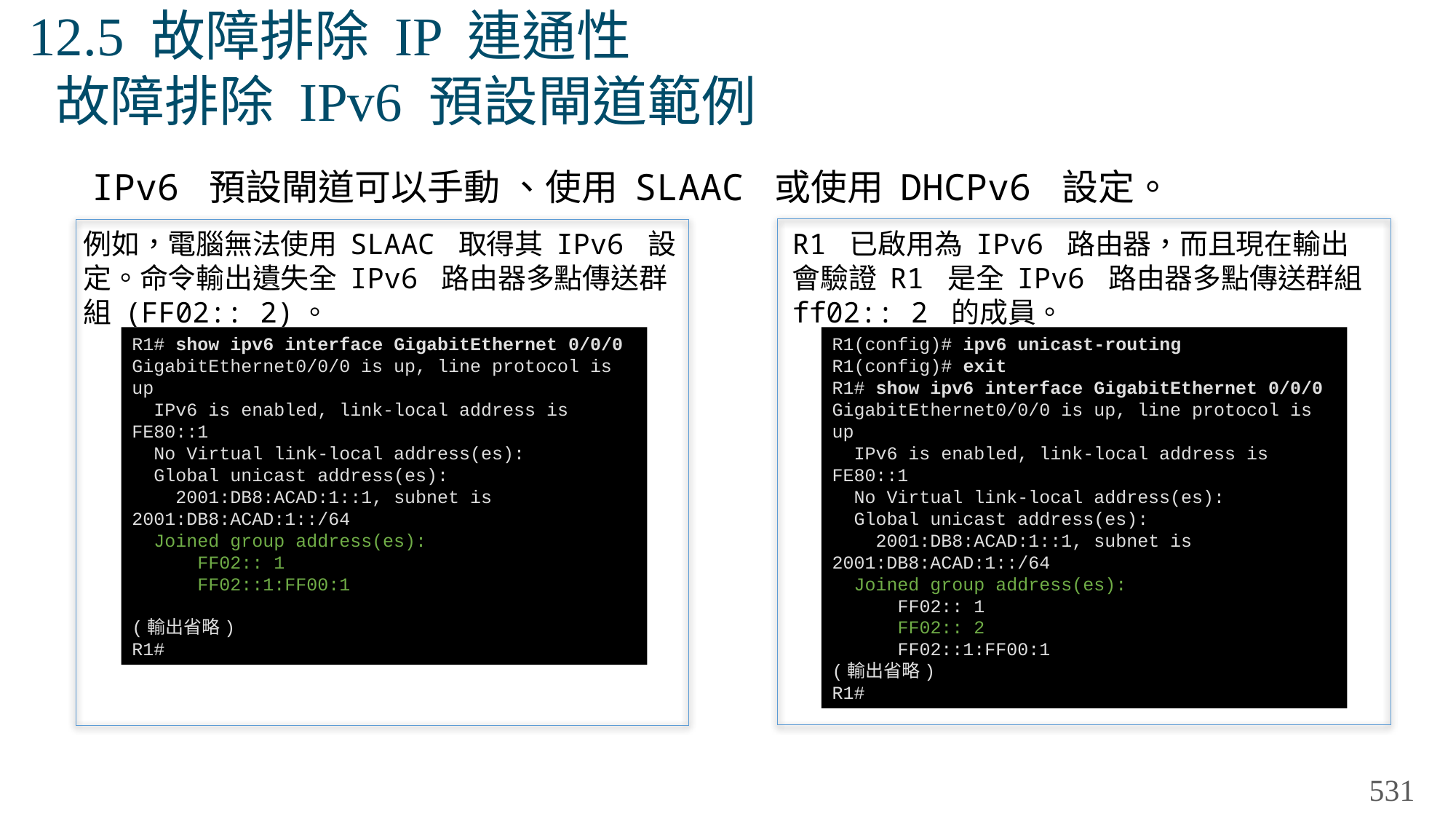

# 12.5 故障排除 IP 連通性 故障排除 IPv6 預設閘道範例
IPv6 預設閘道可以手動 、使用 SLAAC 或使用 DHCPv6 設定。
例如，電腦無法使用 SLAAC 取得其 IPv6 設定。命令輸出遺失全 IPv6 路由器多點傳送群組 (FF02:: 2)。

R1 已啟用為 IPv6 路由器，而且現在輸出會驗證 R1 是全 IPv6 路由器多點傳送群組 ff02:: 2 的成員。

R1# show ipv6 interface GigabitEthernet 0/0/0
GigabitEthernet0/0/0 is up, line protocol is up
  IPv6 is enabled, link-local address is FE80::1
  No Virtual link-local address(es):
  Global unicast address(es):
    2001:DB8:ACAD:1::1, subnet is 2001:DB8:ACAD:1::/64
  Joined group address(es):
      FF02:: 1
      FF02::1:FF00:1

(輸出省略)
R1#
R1(config)# ipv6 unicast-routing
R1(config)# exit
R1# show ipv6 interface GigabitEthernet 0/0/0
GigabitEthernet0/0/0 is up, line protocol is up
  IPv6 is enabled, link-local address is FE80::1
  No Virtual link-local address(es):
  Global unicast address(es):
    2001:DB8:ACAD:1::1, subnet is 2001:DB8:ACAD:1::/64
  Joined group address(es):
      FF02:: 1
      FF02:: 2
      FF02::1:FF00:1
(輸出省略)
R1#
531